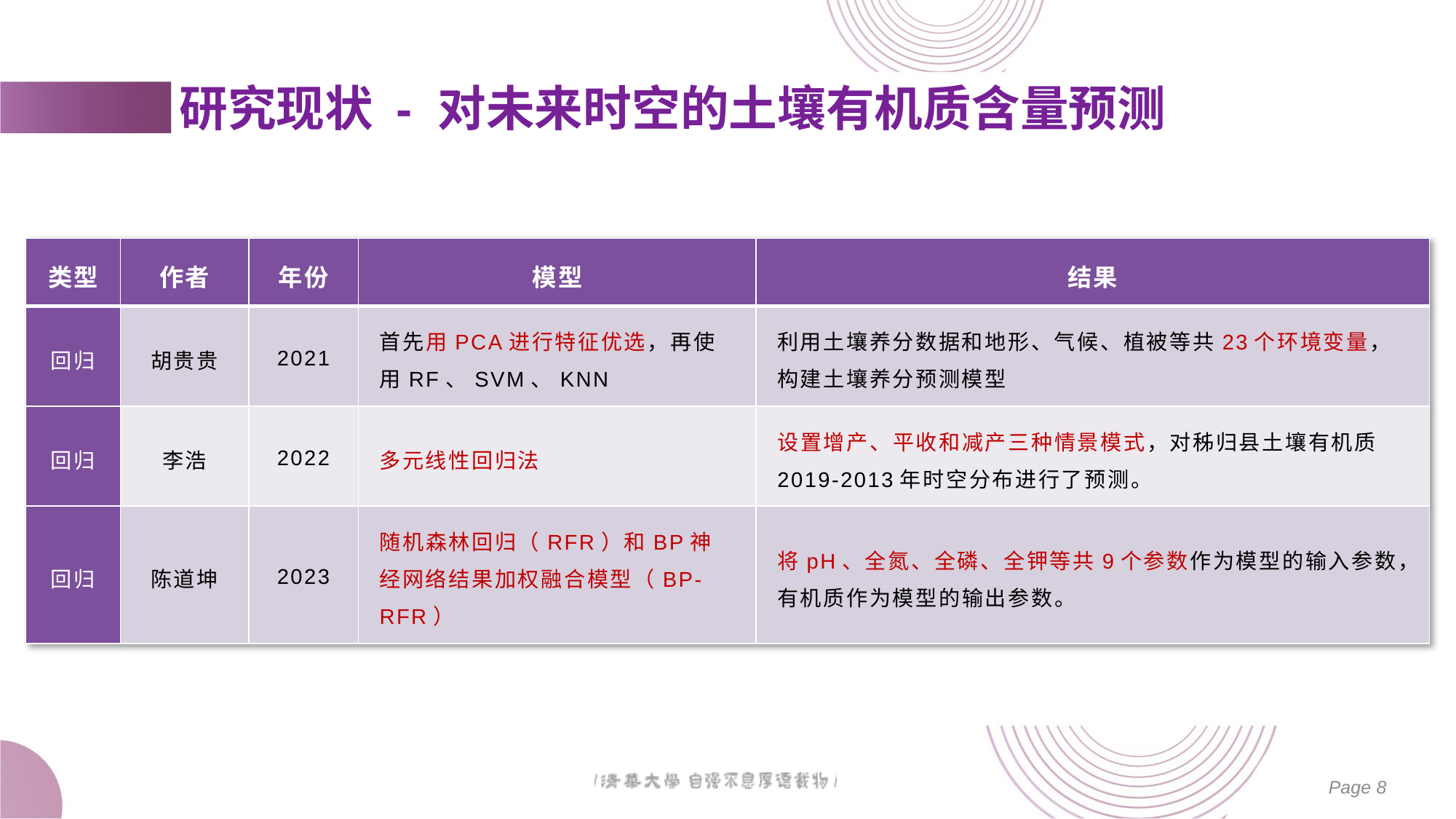

# 研究现状 - 对未来时空的土壤有机质含量预测
| 类型 | 作者 | 年份 | 模型 | 结果 |
| --- | --- | --- | --- | --- |
| 回归 | 胡贵贵 | 2021 | 首先用PCA进行特征优选，再使用RF、SVM、KNN | 利用土壤养分数据和地形、气候、植被等共23个环境变量，构建土壤养分预测模型 |
| 回归 | 李浩 | 2022 | 多元线性回归法 | 设置增产、平收和减产三种情景模式，对秭归县土壤有机质2019-2013年时空分布进行了预测。 |
| 回归 | 陈道坤 | 2023 | 随机森林回归（RFR）和BP神经网络结果加权融合模型（BP-RFR） | 将pH、全氮、全磷、全钾等共9个参数作为模型的输入参数，有机质作为模型的输出参数。 |
Page 8